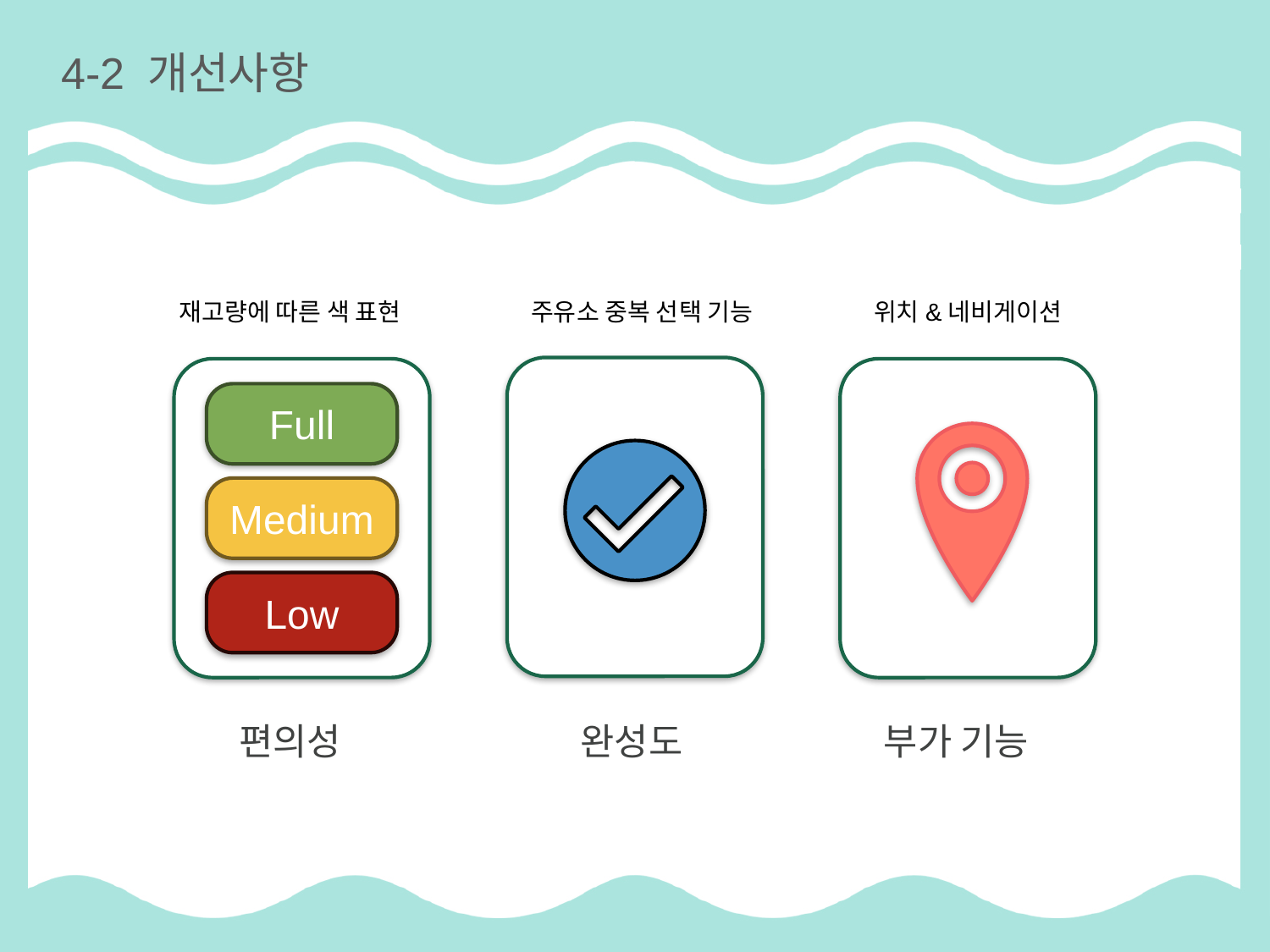

# 4-2 개선사항
재고량에 따른 색 표현
주유소 중복 선택 기능
위치&네비게이션

Full
Medium
Low

편의성
 완성도
부가 기능